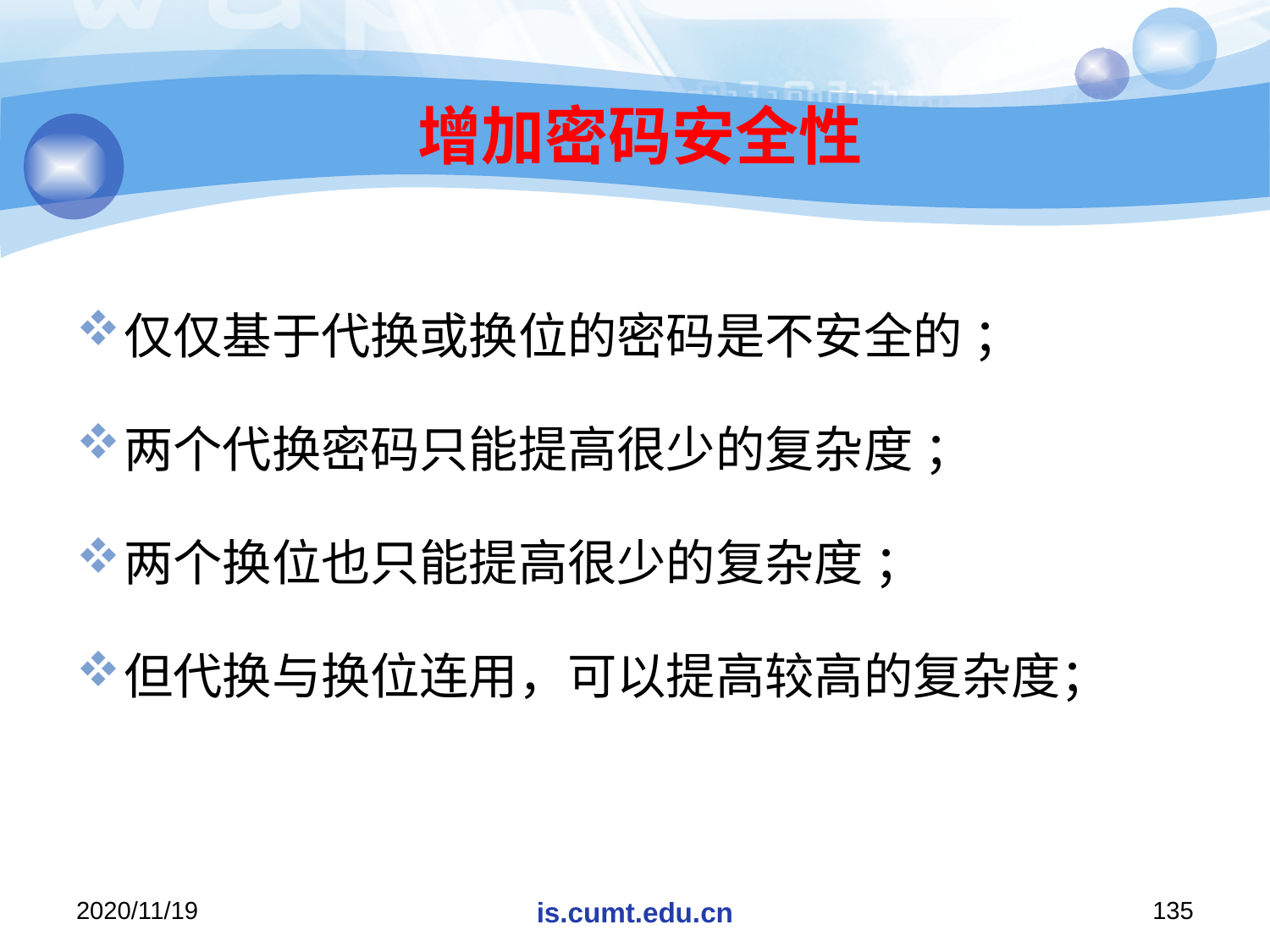

# 增加密码安全性
仅仅基于代换或换位的密码是不安全的 ；
两个代换密码只能提高很少的复杂度 ；
两个换位也只能提高很少的复杂度 ；
但代换与换位连用，可以提高较高的复杂度；

2020/11/19
is.cumt.edu.cn
135